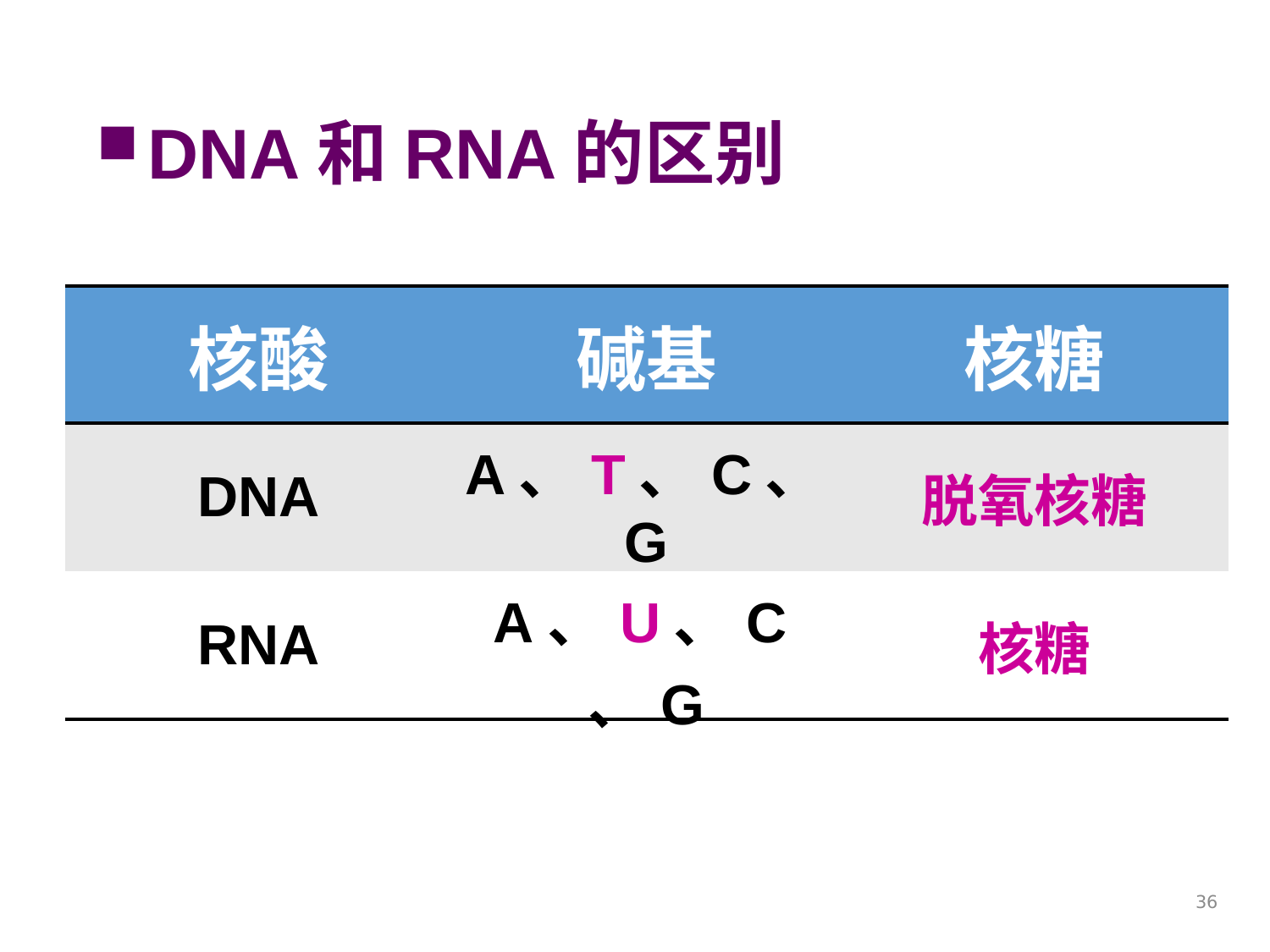

DNA和RNA的区别
| 核酸 | 碱基 | 核糖 |
| --- | --- | --- |
| DNA | A、T、C、G | 脱氧核糖 |
| RNA | A、U、C、G | 核糖 |
36